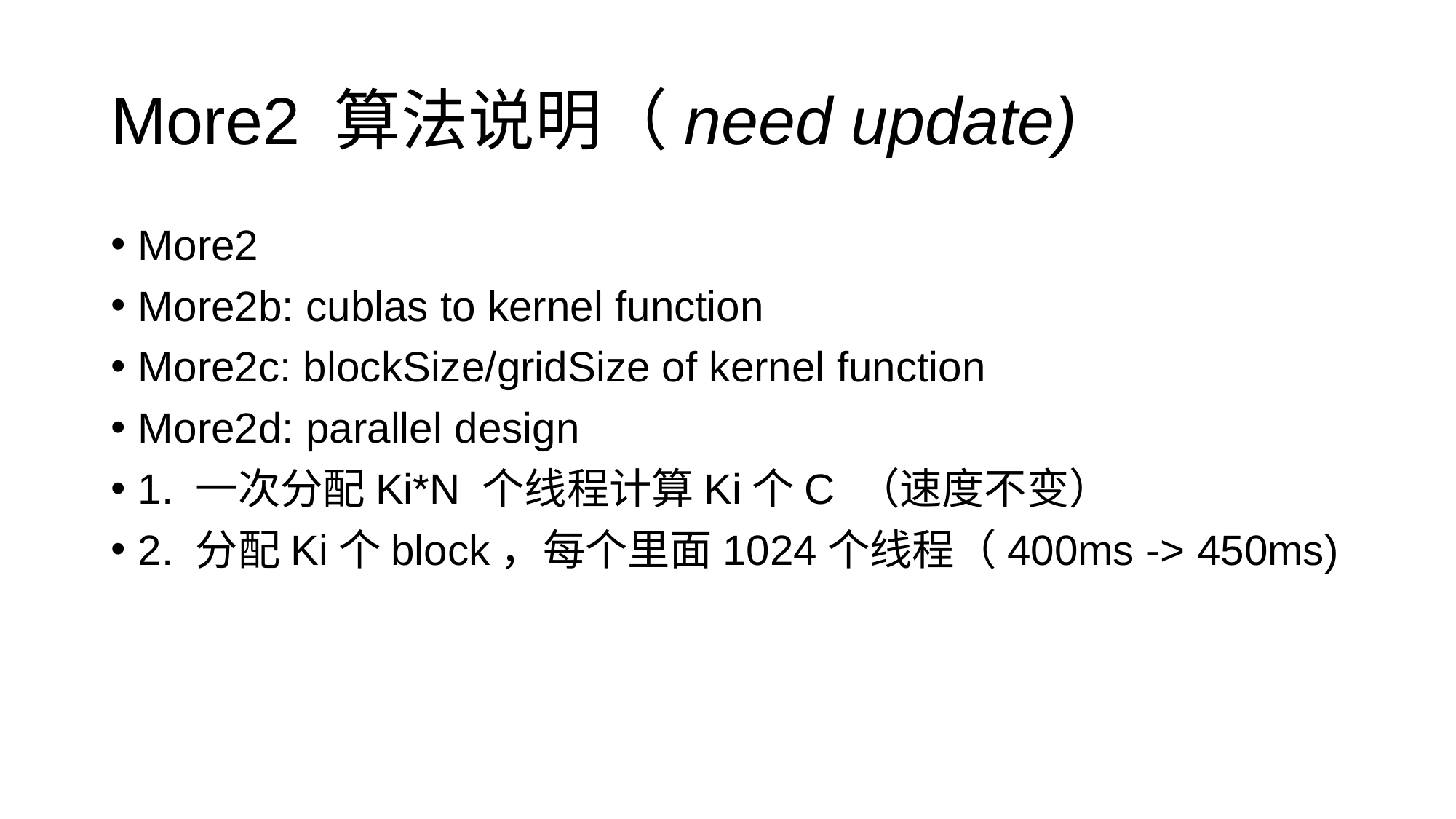

# More2 算法说明（need update)
More2
More2b: cublas to kernel function
More2c: blockSize/gridSize of kernel function
More2d: parallel design
1. 一次分配Ki*N 个线程计算Ki个C （速度不变）
2. 分配Ki个block，每个里面1024个线程（400ms -> 450ms)